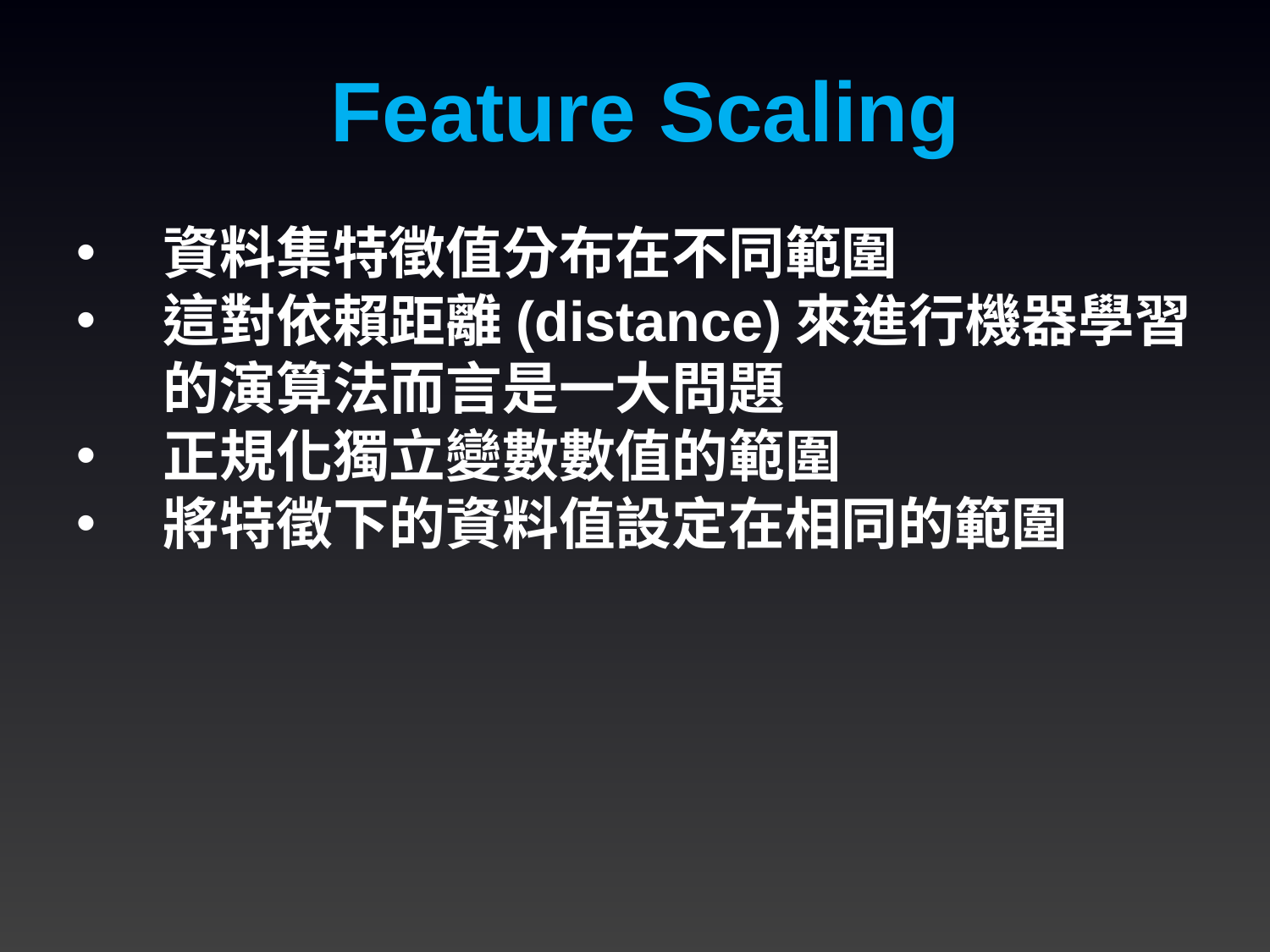

Feature Scaling
資料集特徵值分布在不同範圍
這對依賴距離(distance)來進行機器學習的演算法而言是一大問題
正規化獨立變數數值的範圍
將特徵下的資料值設定在相同的範圍